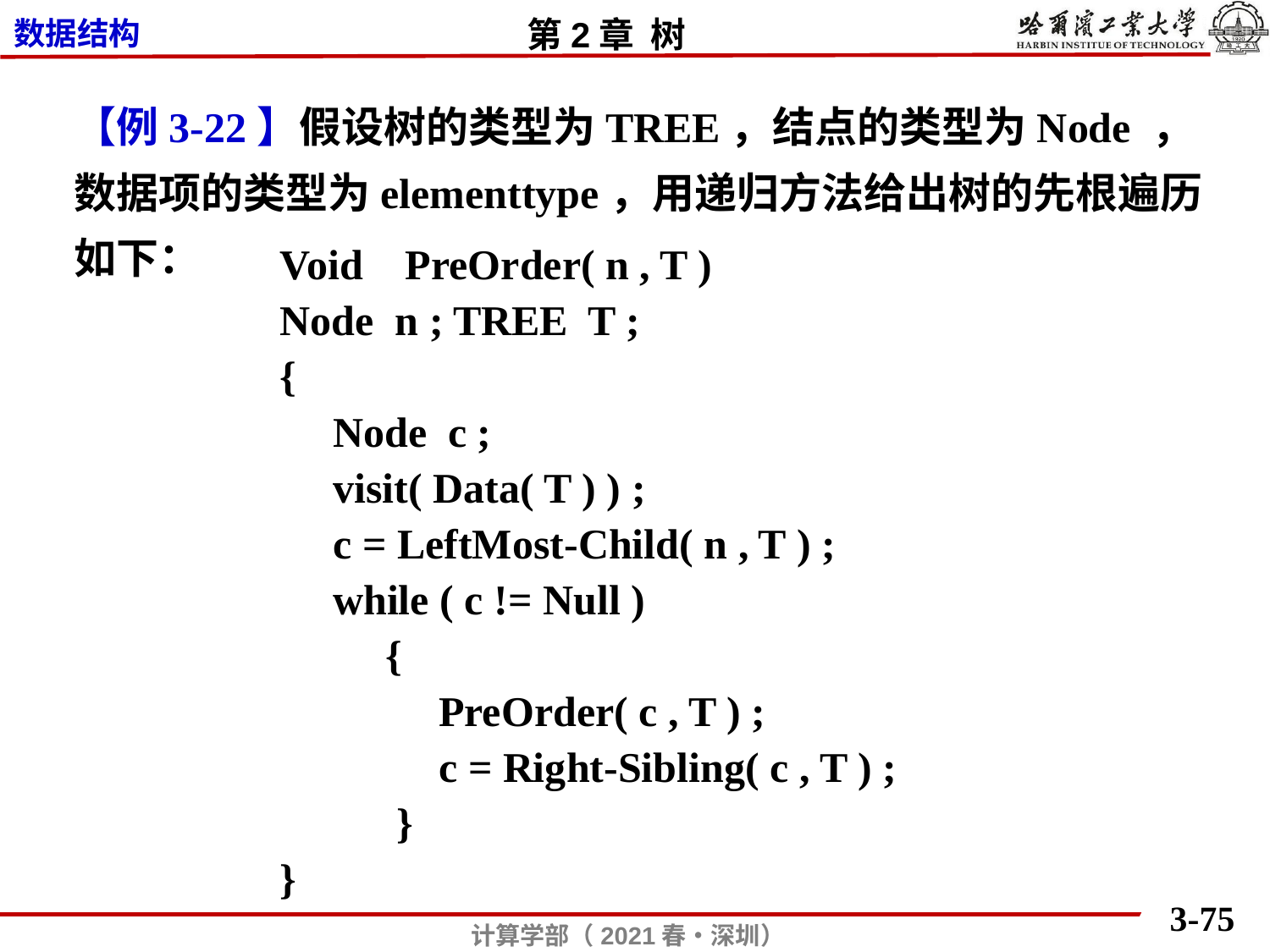

【例3-22】假设树的类型为TREE，结点的类型为Node ，数据项的类型为elementtype，用递归方法给出树的先根遍历如下：
Void    PreOrder( n , T )
Node  n ; TREE  T ;
{
     Node  c ;
     visit( Data( T ) ) ;
     c = LeftMost-Child( n , T ) ;
     while ( c != Null )
          {
               PreOrder( c , T ) ;
               c = Right-Sibling( c , T ) ;
           }
}